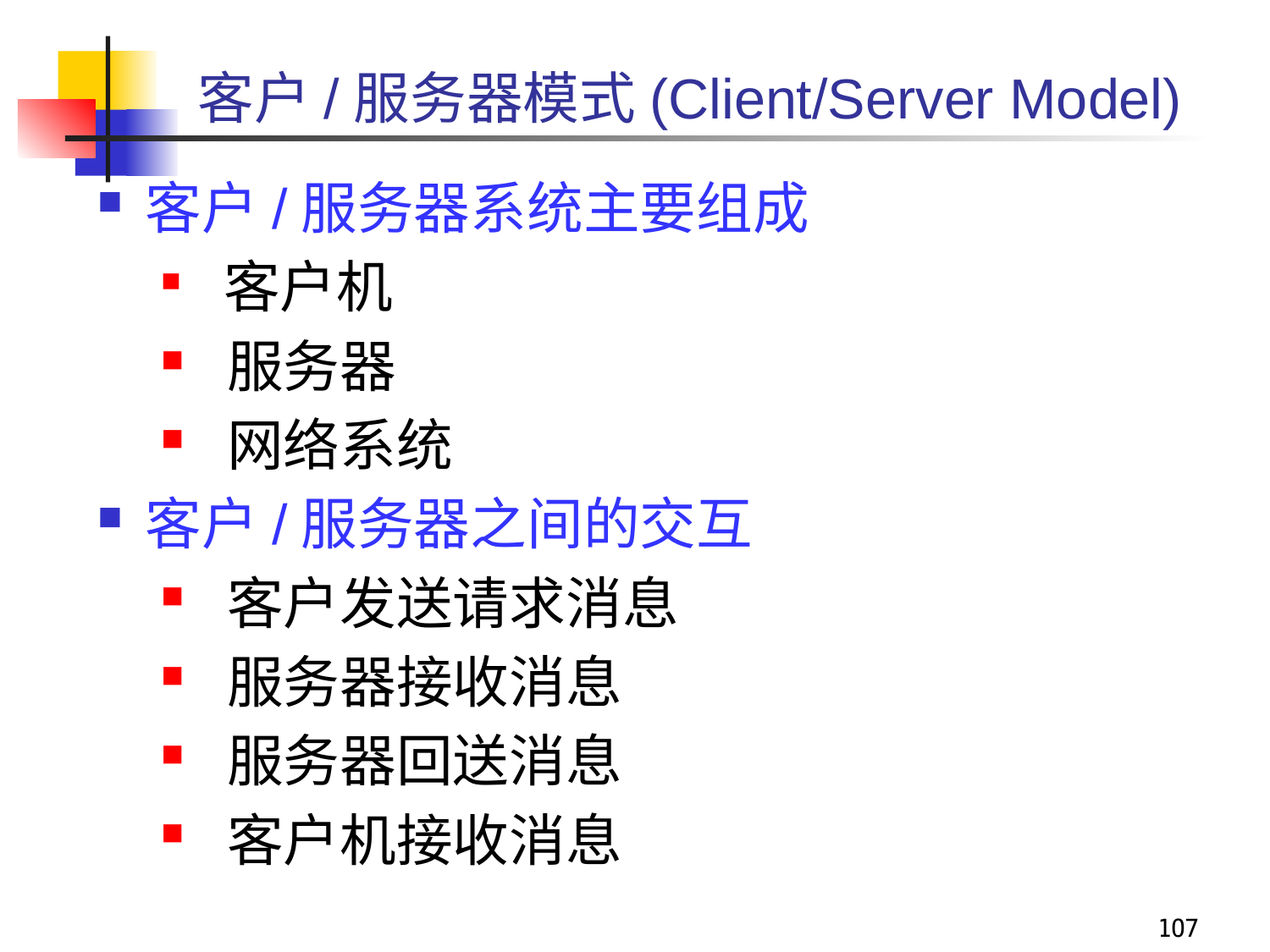

# 客户/服务器模式(Client/Server Model)
客户/服务器系统主要组成
 客户机
 服务器
 网络系统
客户/服务器之间的交互
 客户发送请求消息
 服务器接收消息
 服务器回送消息
 客户机接收消息
107